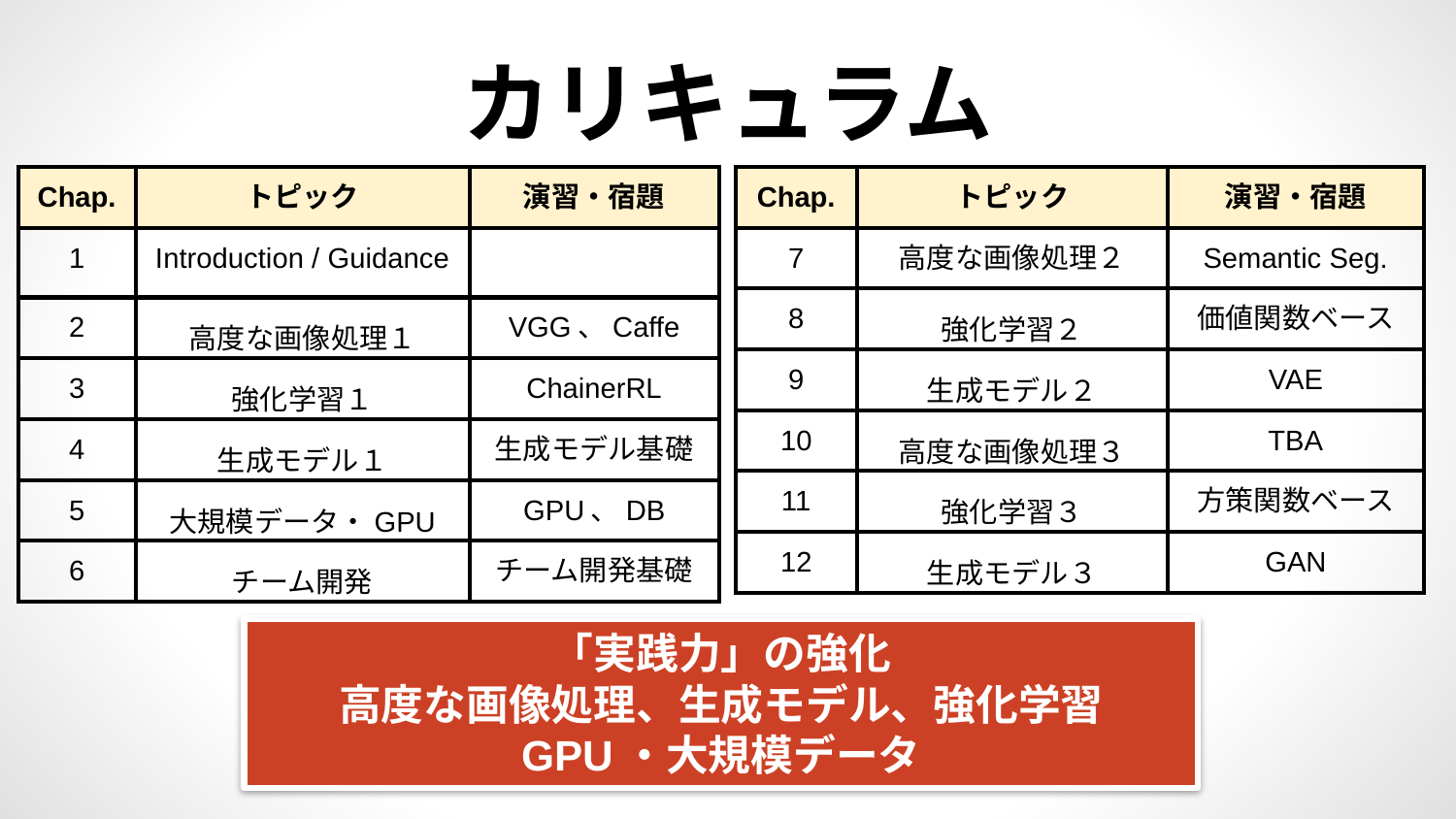

# カリキュラム
| Chap. | トピック | 演習・宿題 |
| --- | --- | --- |
| 1 | Introduction / Guidance |  |
| 2 | 高度な画像処理１ | VGG、Caffe |
| 3 | 強化学習１ | ChainerRL |
| 4 | 生成モデル１ | 生成モデル基礎 |
| 5 | 大規模データ・GPU | GPU、DB |
| 6 | チーム開発 | チーム開発基礎 |
| Chap. | トピック | 演習・宿題 |
| --- | --- | --- |
| 7 | 高度な画像処理２ | Semantic Seg. |
| 8 | 強化学習２ | 価値関数ベース |
| 9 | 生成モデル２ | VAE |
| 10 | 高度な画像処理３ | TBA |
| 11 | 強化学習３ | 方策関数ベース |
| 12 | 生成モデル３ | GAN |
「実践力」の強化
高度な画像処理、生成モデル、強化学習
GPU・大規模データ